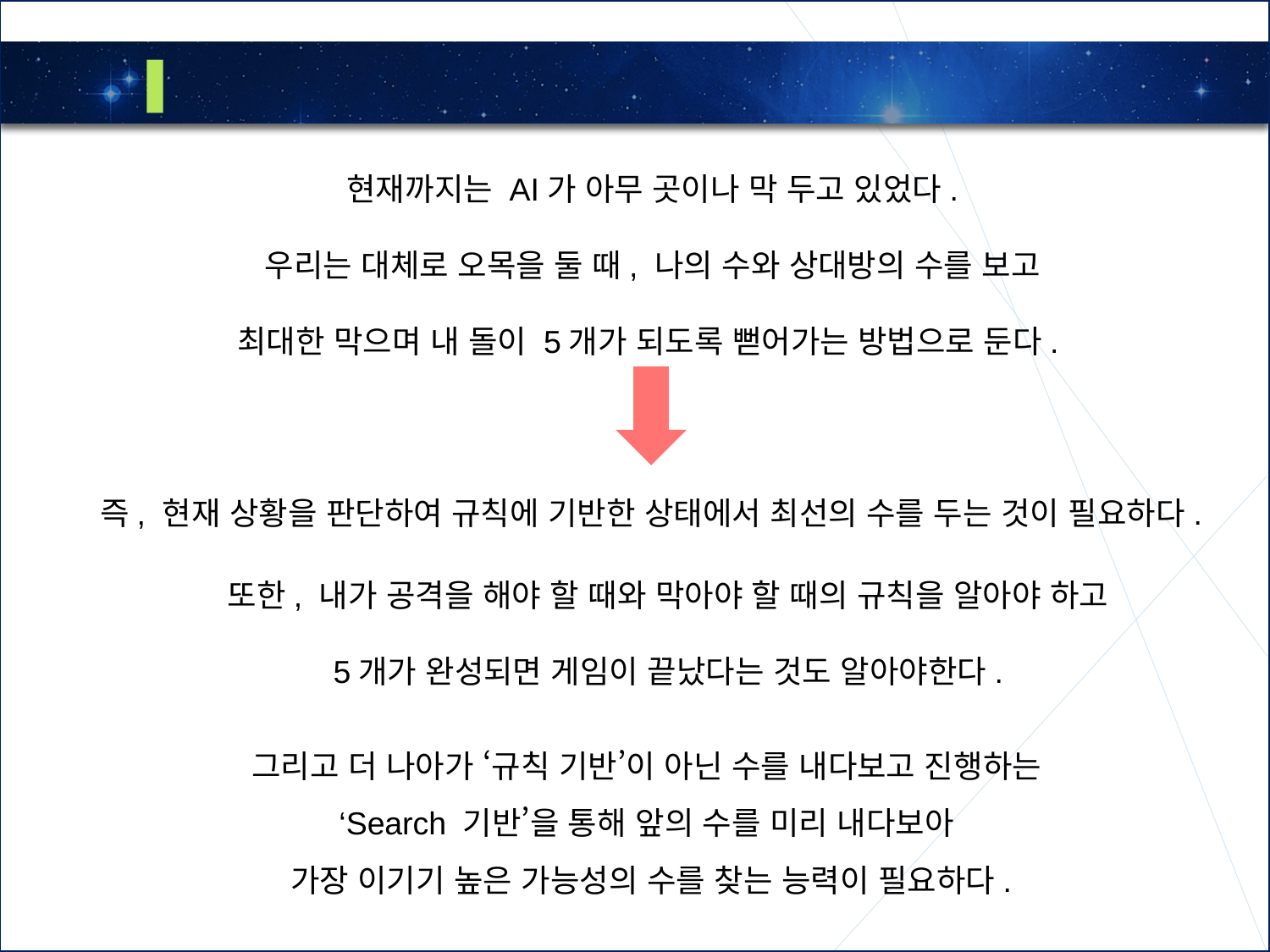

3
현재 문제점 및 목표

현재까지는 AI가 아무 곳이나 막 두고 있었다.
우리는 대체로 오목을 둘 때, 나의 수와 상대방의 수를 보고
최대한 막으며 내 돌이 5개가 되도록 뻗어가는 방법으로 둔다.

즉, 현재 상황을 판단하여 규칙에 기반한 상태에서 최선의 수를 두는 것이 필요하다.
또한, 내가 공격을 해야 할 때와 막아야 할 때의 규칙을 알아야 하고
5개가 완성되면 게임이 끝났다는 것도 알아야한다.
그리고 더 나아가 ‘규칙 기반’이 아닌 수를 내다보고 진행하는
‘Search 기반’을 통해 앞의 수를 미리 내다보아
가장 이기기 높은 가능성의 수를 찾는 능력이 필요하다.